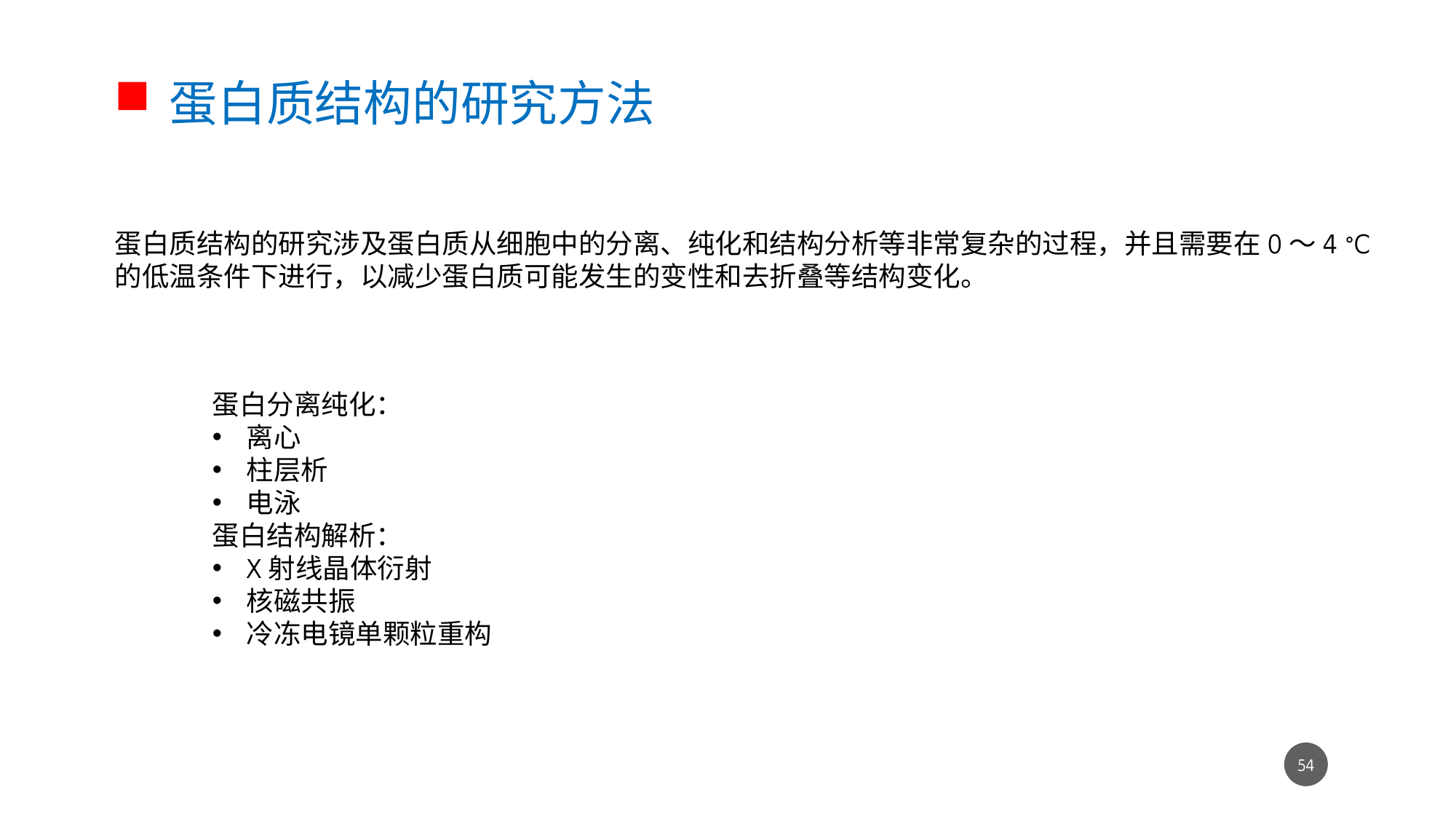

蛋白质结构的研究方法
蛋白质结构的研究涉及蛋白质从细胞中的分离、纯化和结构分析等非常复杂的过程，并且需要在0～4 °C的低温条件下进行，以减少蛋白质可能发生的变性和去折叠等结构变化。
蛋白分离纯化：
离心
柱层析
电泳
蛋白结构解析：
X射线晶体衍射
核磁共振
冷冻电镜单颗粒重构
54